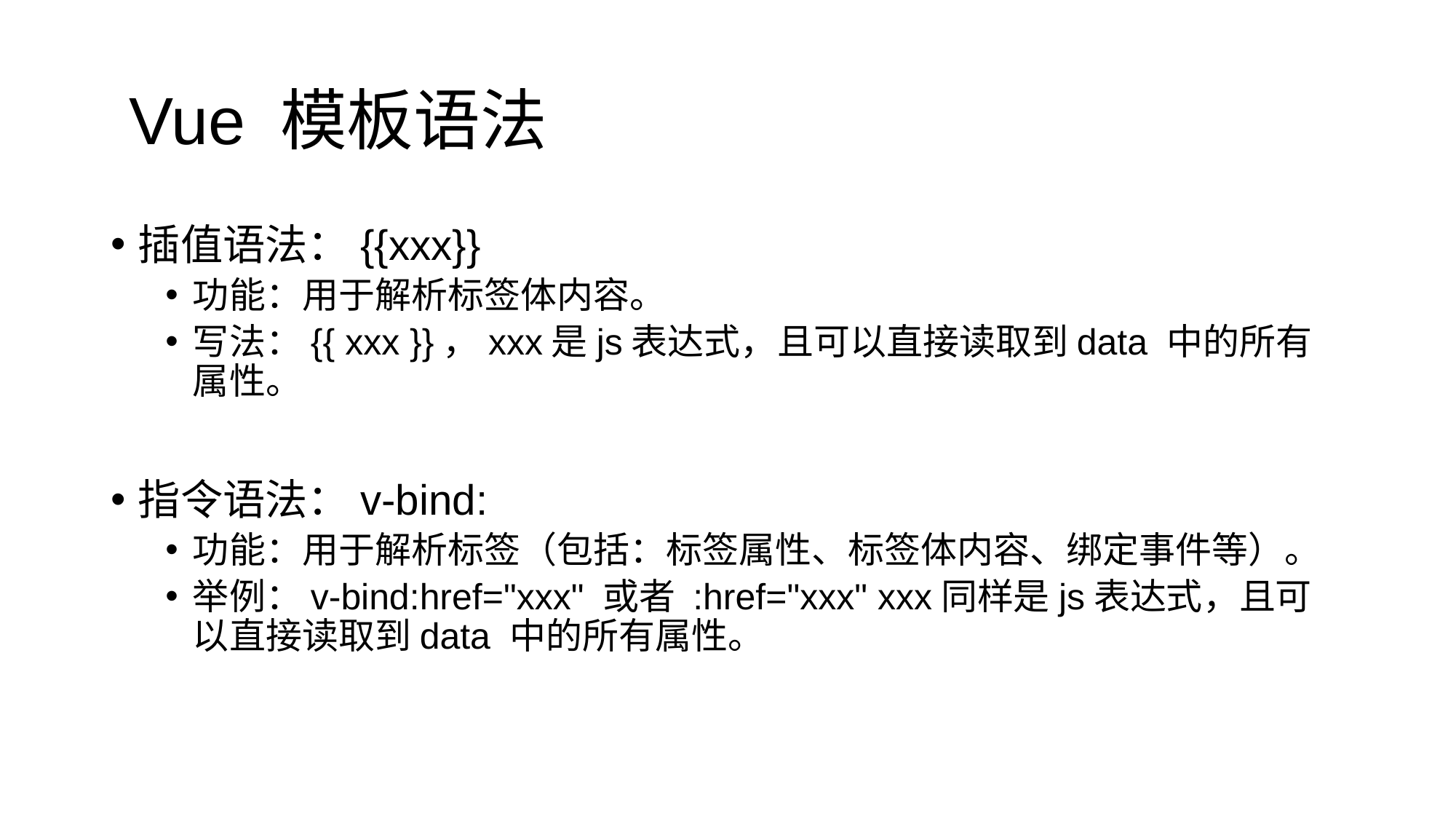

# Vue 模板语法
插值语法：{{xxx}}
功能：用于解析标签体内容。
写法：{{ xxx }}，xxx是js表达式，且可以直接读取到data 中的所有属性。

指令语法：v-bind:
功能：用于解析标签（包括：标签属性、标签体内容、绑定事件等）。
举例：v-bind:href="xxx" 或者 :href="xxx" xxx同样是js表达式，且可以直接读取到data 中的所有属性。